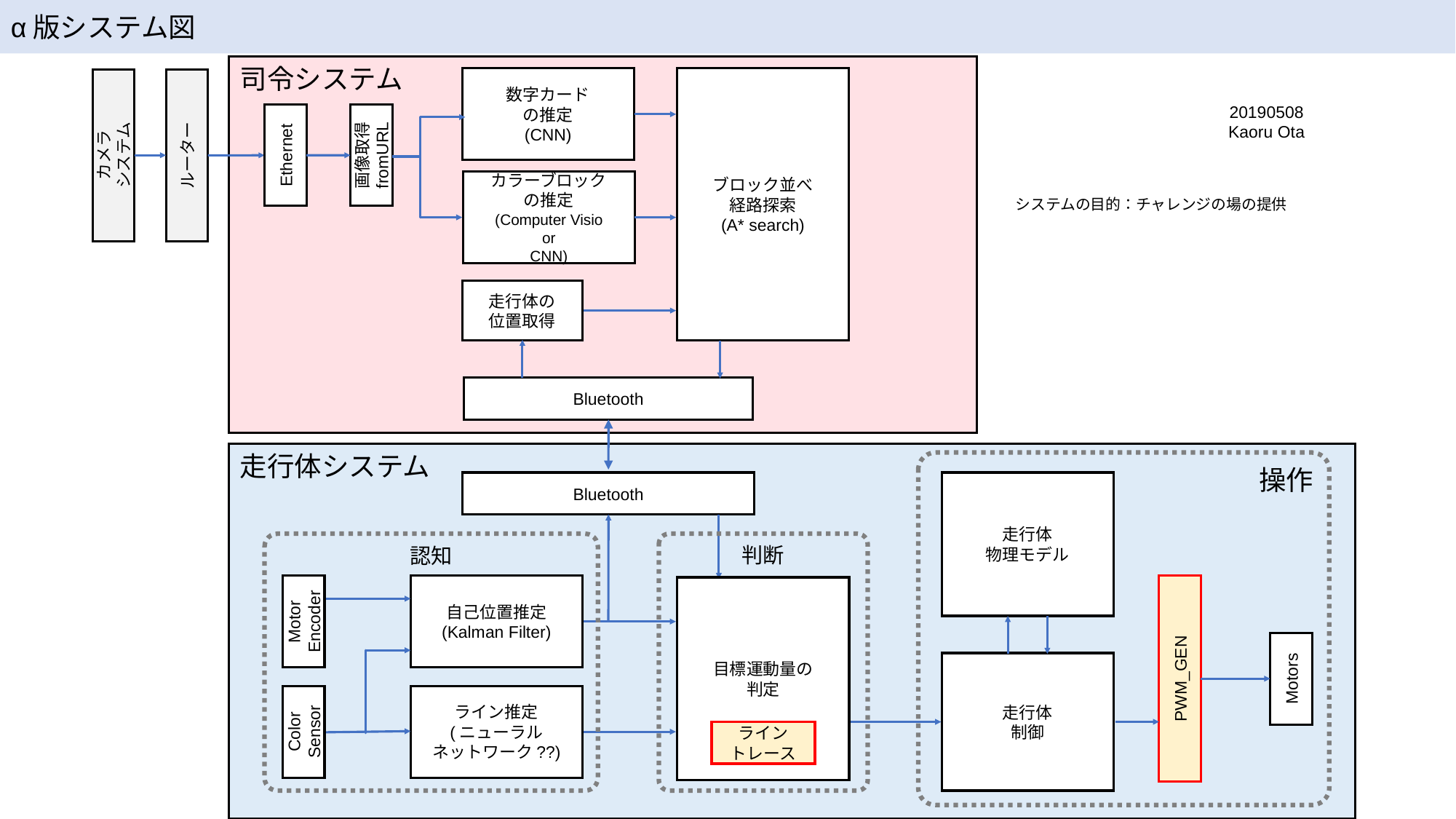

α版システム図
司令システム
ブロック並べ
経路探索
(A* search)
数字カード
の推定
(CNN)
Ethernet
画像取得
fromURL
カラーブロック
の推定
(Computer Visio
or
CNN)
走行体の
位置取得
Bluetooth
Bluetooth
20190508
Kaoru Ota
カメラ
システム
ルーター
システムの目的：チャレンジの場の提供
走行体システム
操作
走行体
物理モデル
判断
認知
自己位置推定
(Kalman Filter)
目標運動量の
判定
Motor
Encoder
走行体
制御
PWM_GEN
Motors
ライン推定
(ニューラル
ネットワーク??)
Color
Sensor
ライン
トレース